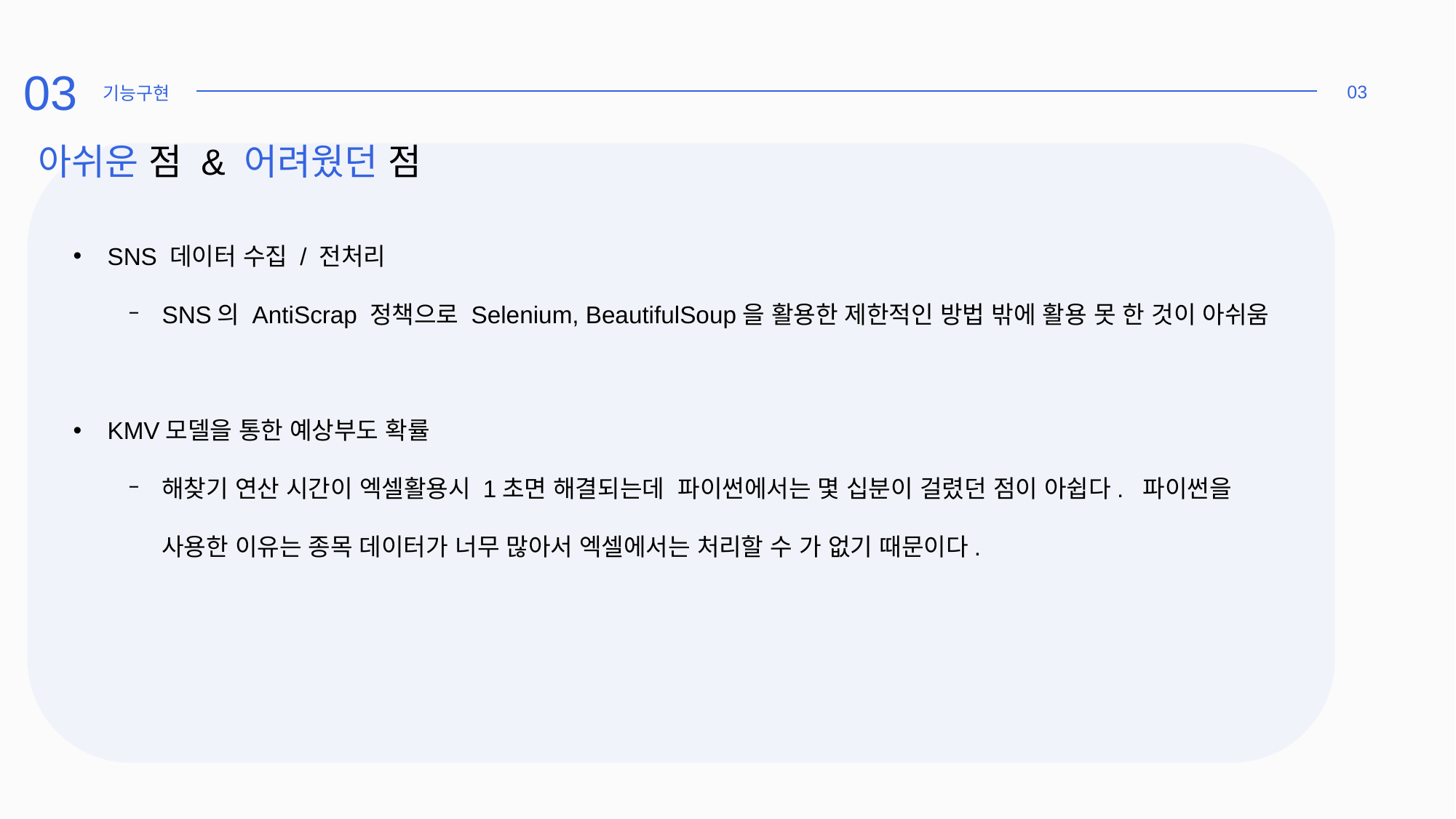

03
03
기능구현
아쉬운 점 & 어려웠던 점

SNS 데이터 수집 / 전처리
SNS의 AntiScrap 정책으로 Selenium, BeautifulSoup을 활용한 제한적인 방법 밖에 활용 못 한 것이 아쉬움

KMV모델을 통한 예상부도 확률
해찾기 연산 시간이 엑셀활용시 1초면 해결되는데  파이썬에서는 몇 십분이 걸렸던 점이 아쉽다.  파이썬을 사용한 이유는 종목 데이터가 너무 많아서 엑셀에서는 처리할 수 가 없기 때문이다.